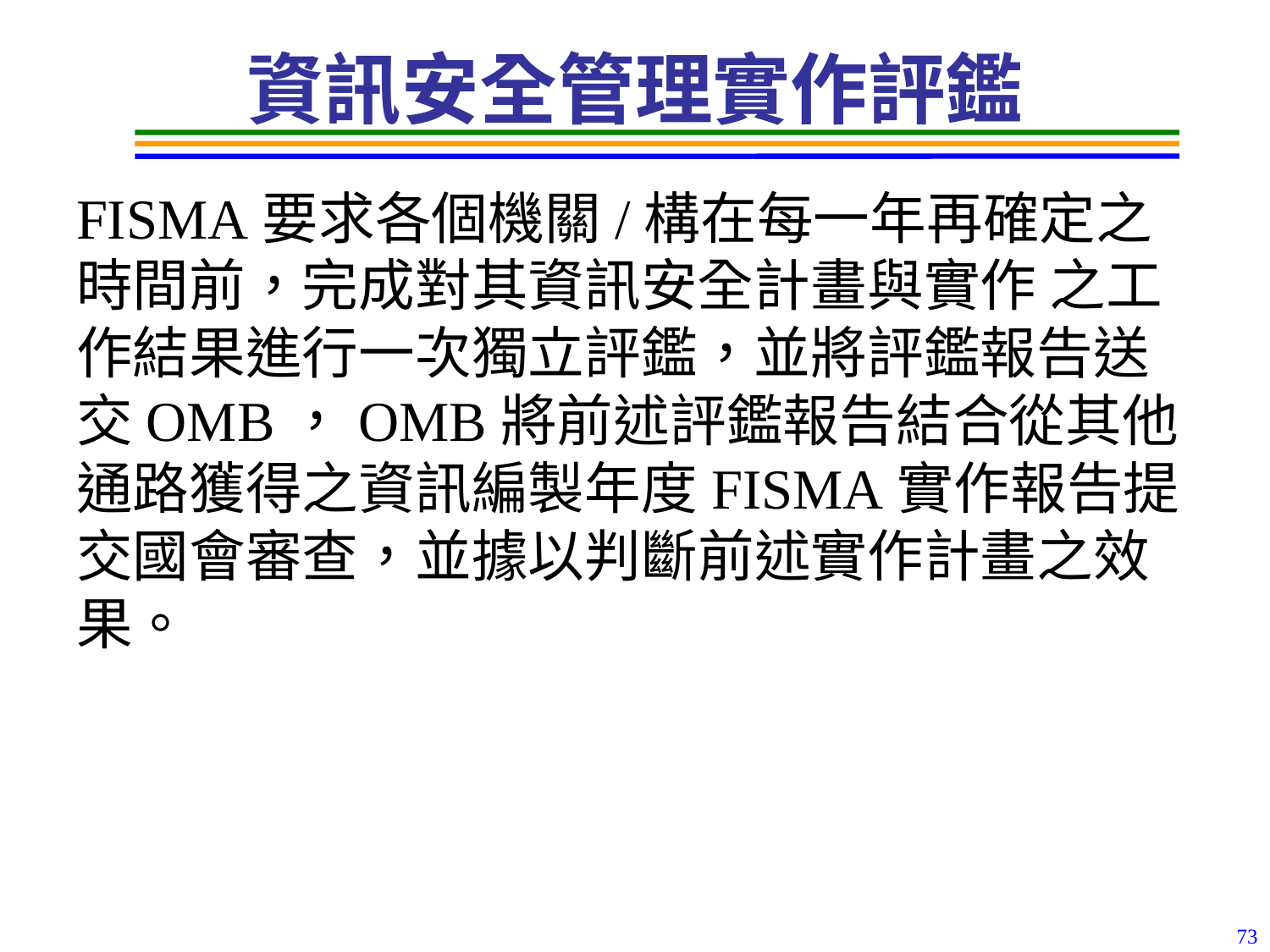

# 資訊安全管理實作評鑑
FISMA要求各個機關/構在每一年再確定之時間前，完成對其資訊安全計畫與實作 之工作結果進行一次獨立評鑑，並將評鑑報告送交OMB，OMB將前述評鑑報告結合從其他通路獲得之資訊編製年度FISMA實作報告提交國會審查，並據以判斷前述實作計畫之效果。
73